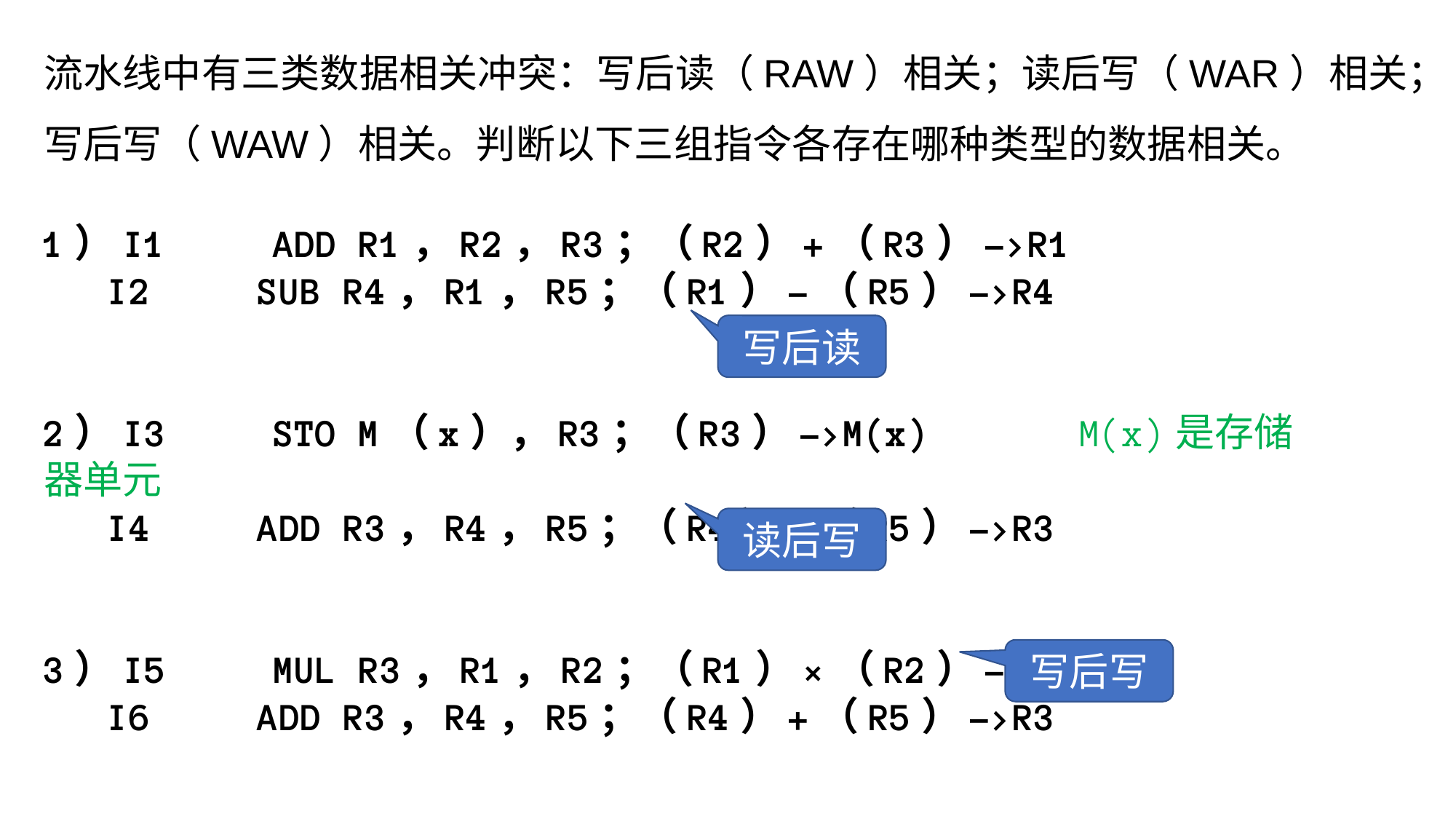

流水线中有三类数据相关冲突：写后读（RAW）相关；读后写（WAR）相关；写后写（WAW）相关。判断以下三组指令各存在哪种类型的数据相关。
1）I1     ADD R1，R2，R3；（R2）+（R3）->R1
   I2     SUB R4，R1，R5；（R1）-（R5）->R4

2）I3     STO M（x），R3；（R3）->M(x)       M(x)是存储器单元
   I4     ADD R3，R4，R5；（R4）+（R5）->R3

3）I5     MUL R3，R1，R2；（R1）×（R2）->R3
   I6     ADD R3，R4，R5；（R4）+（R5）->R3
写后读
读后写
写后写